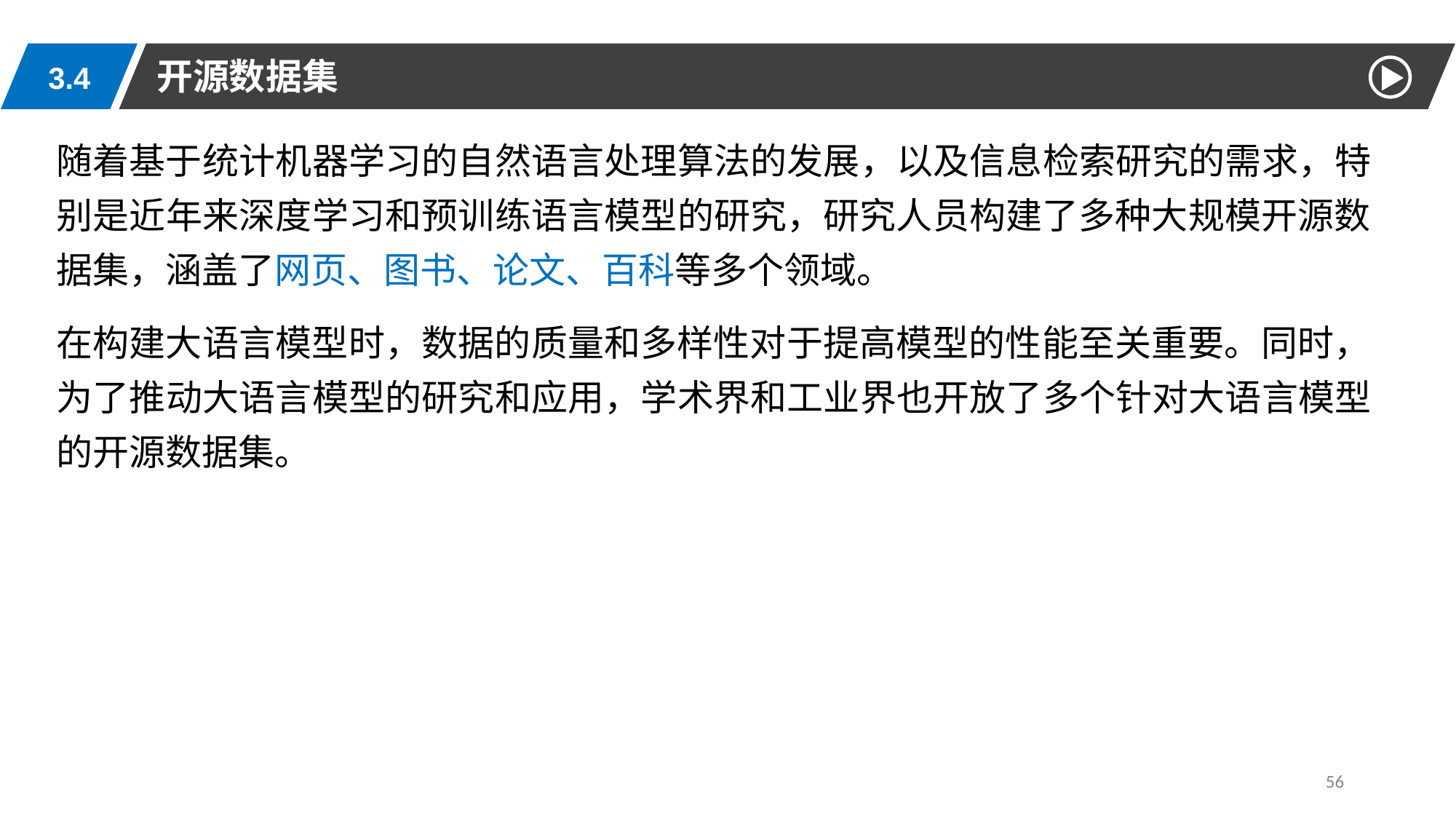

开源数据集
3.4

随着基于统计机器学习的自然语言处理算法的发展，以及信息检索研究的需求，特别是近年来深度学习和预训练语言模型的研究，研究人员构建了多种大规模开源数据集，涵盖了网页、图书、论文、百科等多个领域。
在构建大语言模型时，数据的质量和多样性对于提高模型的性能至关重要。同时，为了推动大语言模型的研究和应用，学术界和工业界也开放了多个针对大语言模型的开源数据集。
56